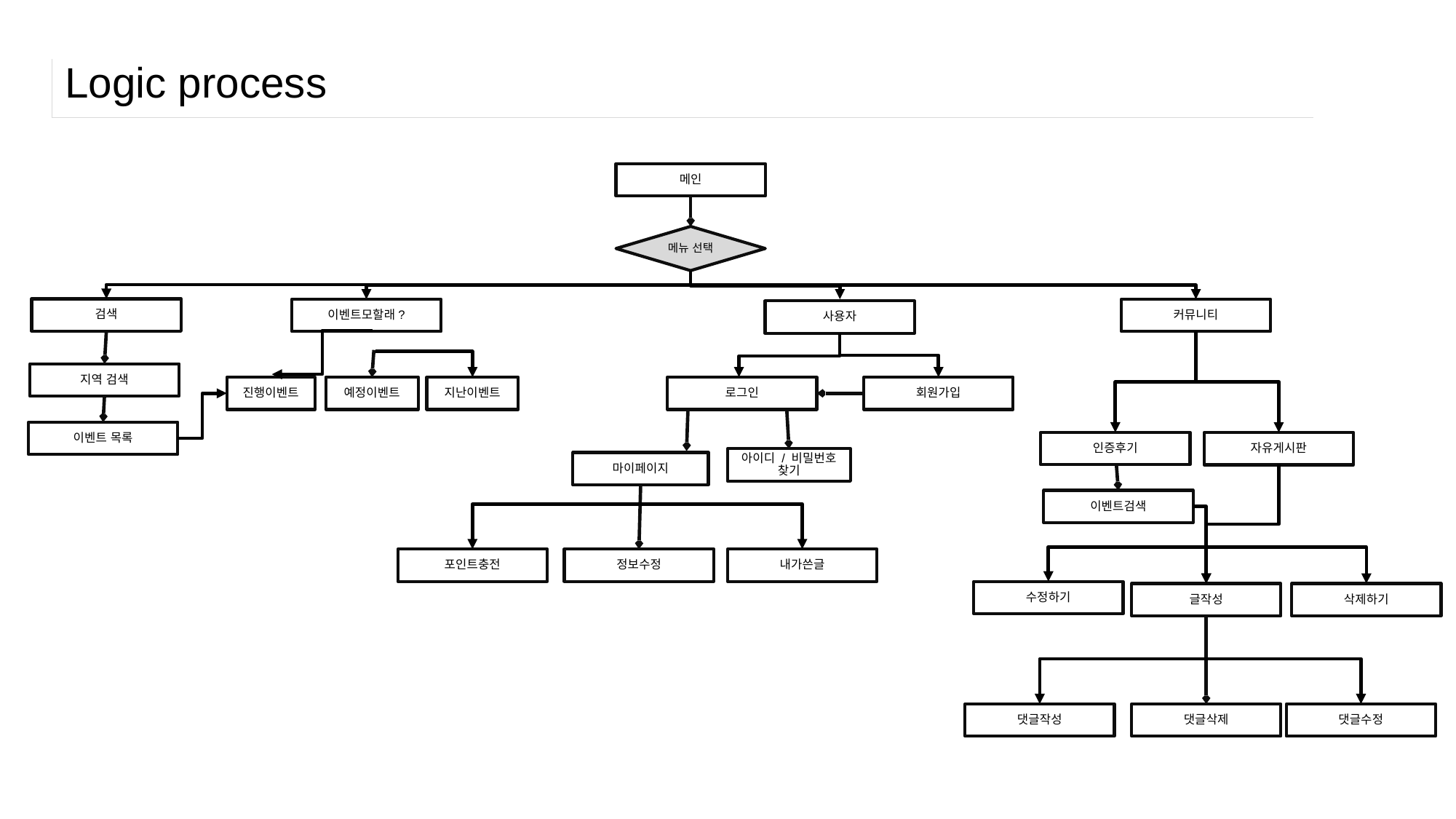

# Logic process
메인
메뉴 선택
검색
이벤트모할래?
커뮤니티
사용자
지역 검색
진행이벤트
예정이벤트
지난이벤트
로그인
회원가입
이벤트 목록
인증후기
자유게시판
아이디 / 비밀번호 찾기
마이페이지
이벤트검색
포인트충전
정보수정
내가쓴글
수정하기
글작성
삭제하기
댓글작성
댓글삭제
댓글수정